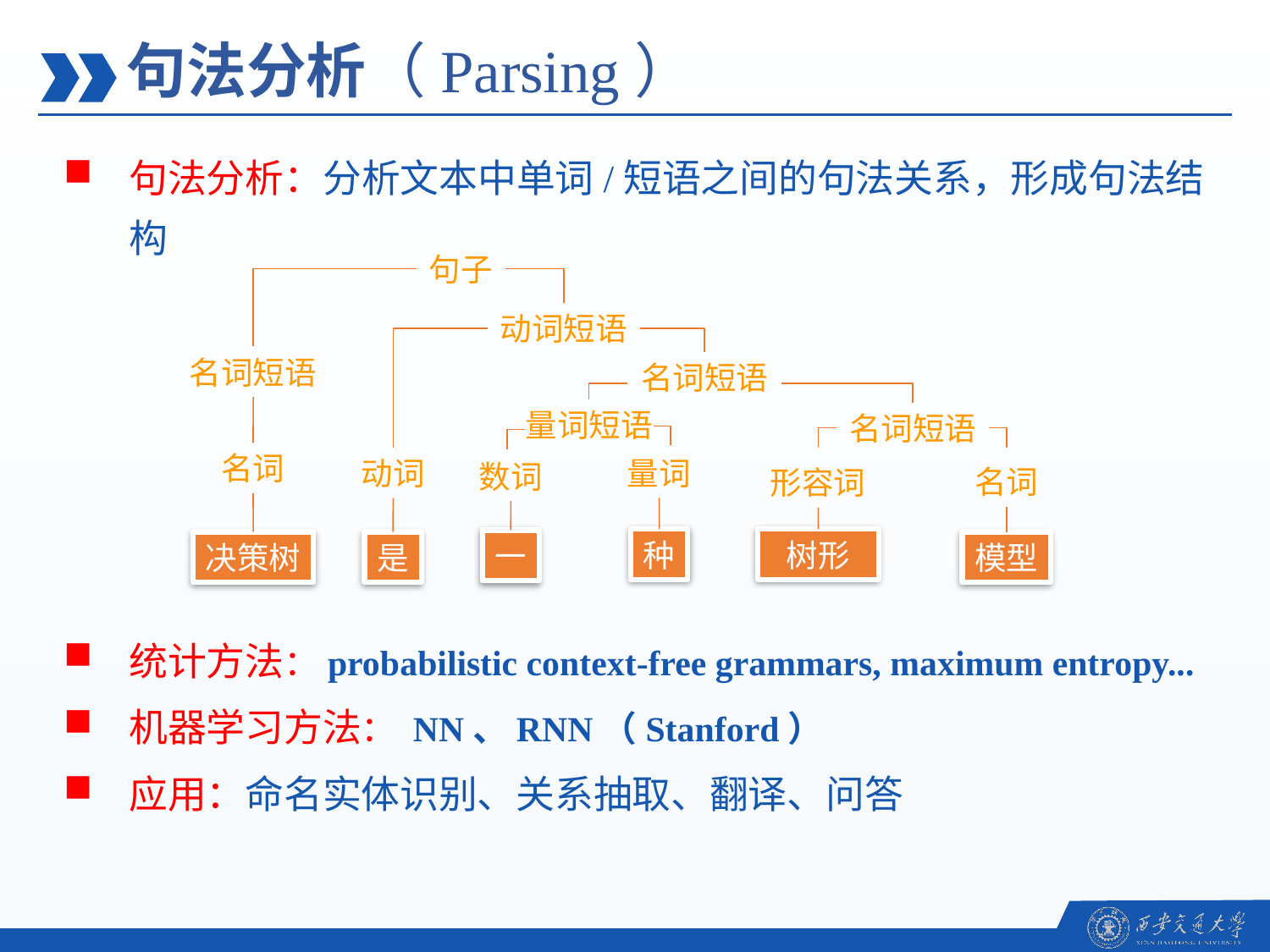

句法分析（Parsing）
句法分析：分析文本中单词/短语之间的句法关系，形成句法结构
句子
动词短语
名词短语
名词短语
量词短语
名词短语
名词
量词
动词
数词
名词
形容词
种
树形
一
模型
决策树
是
统计方法：probabilistic context-free grammars, maximum entropy...
机器学习方法： NN、RNN（Stanford）
应用：命名实体识别、关系抽取、翻译、问答